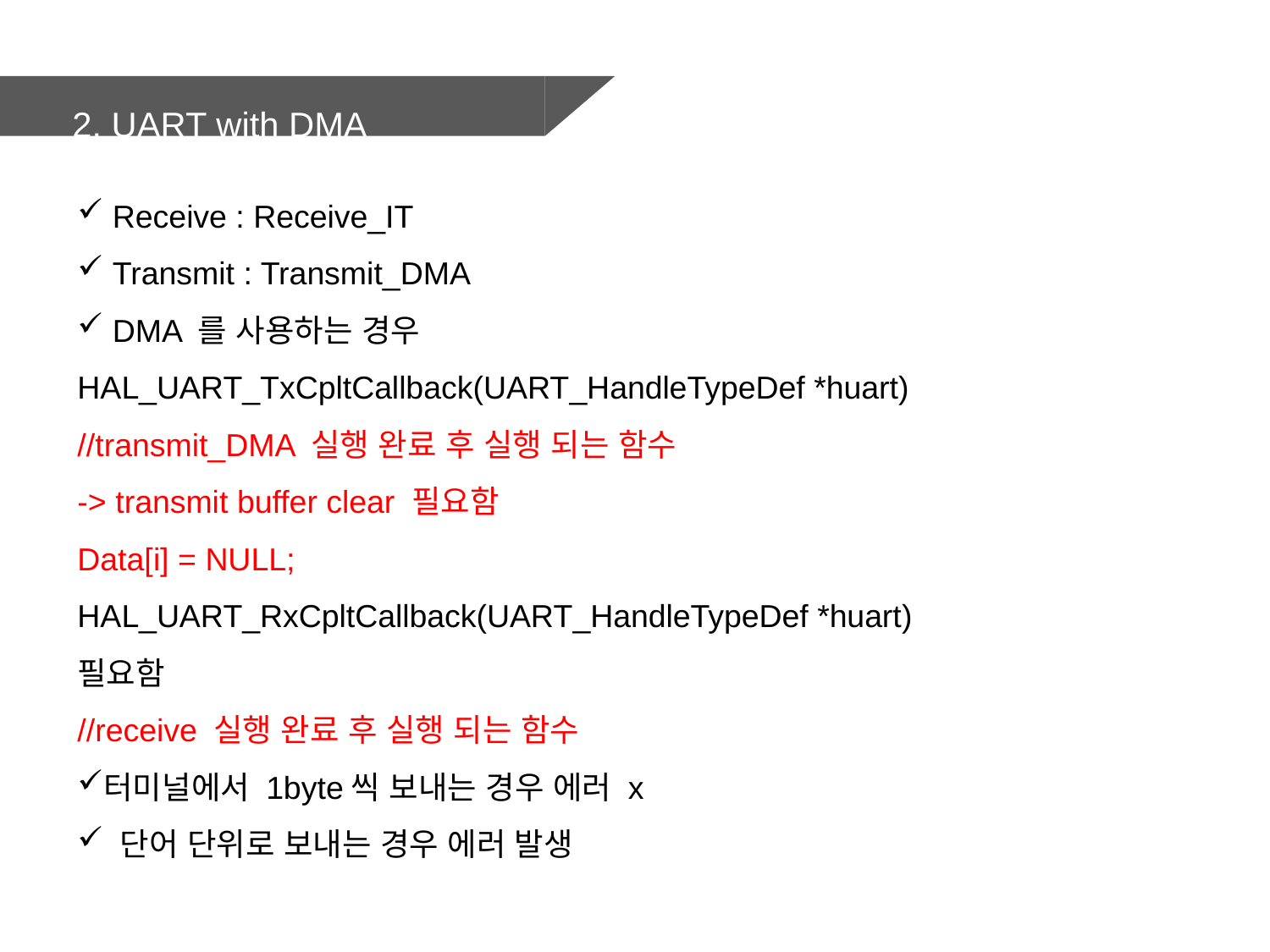

2. UART with DMA
 Receive : Receive_IT
 Transmit : Transmit_DMA
 DMA 를 사용하는 경우
HAL_UART_TxCpltCallback(UART_HandleTypeDef *huart)
//transmit_DMA 실행 완료 후 실행 되는 함수
-> transmit buffer clear 필요함
Data[i] = NULL;
HAL_UART_RxCpltCallback(UART_HandleTypeDef *huart)
필요함
//receive 실행 완료 후 실행 되는 함수
터미널에서 1byte씩 보내는 경우 에러 x
 단어 단위로 보내는 경우 에러 발생